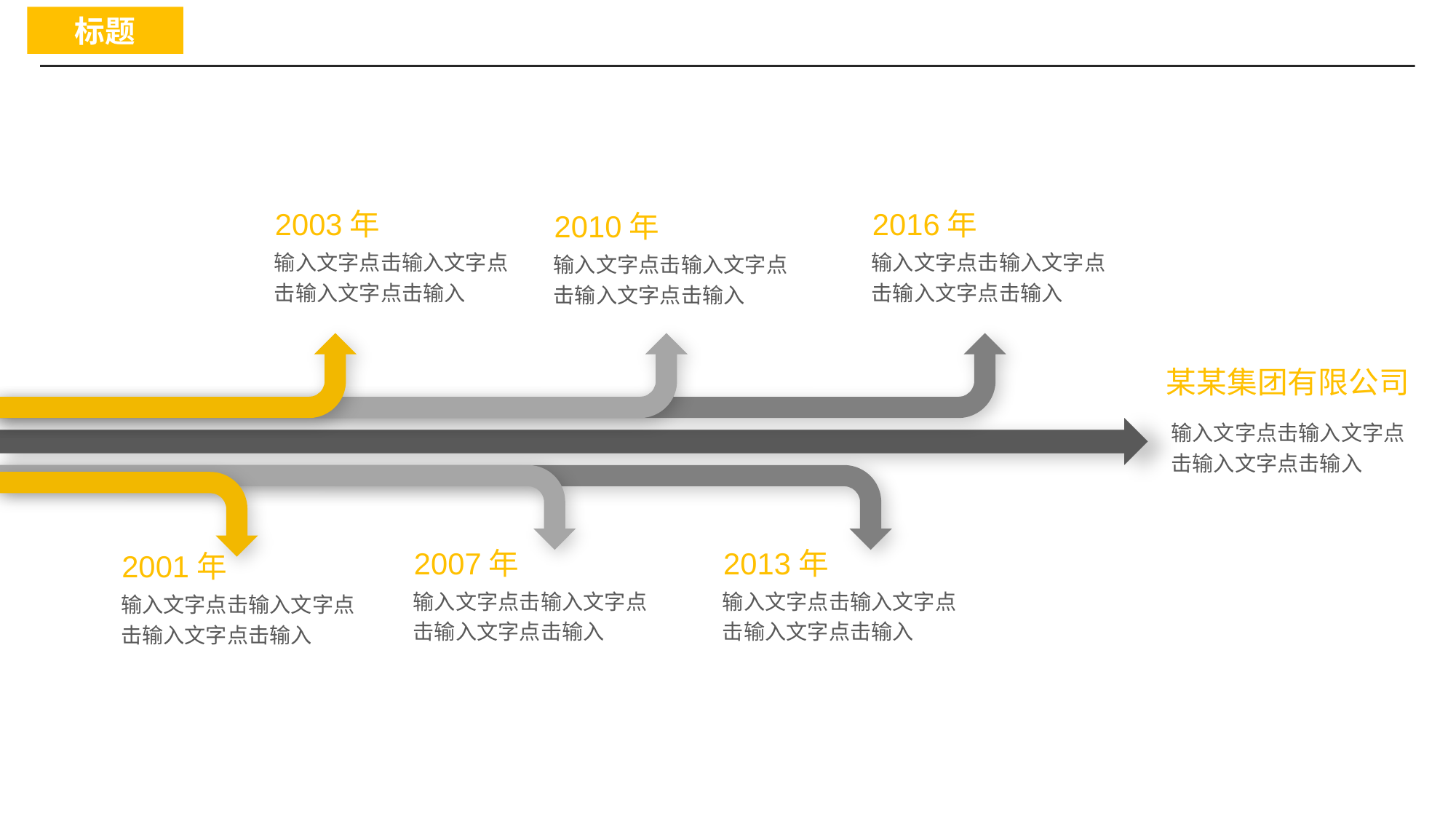

标题

2003年
2016年
2010年

输入文字点击输入文字点击输入文字点击输入
输入文字点击输入文字点击输入文字点击输入

输入文字点击输入文字点击输入文字点击输入

某某集团有限公司

输入文字点击输入文字点击输入文字点击输入

2007年
2013年
2001年
输入文字点击输入文字点击输入文字点击输入

输入文字点击输入文字点击输入文字点击输入

输入文字点击输入文字点击输入文字点击输入